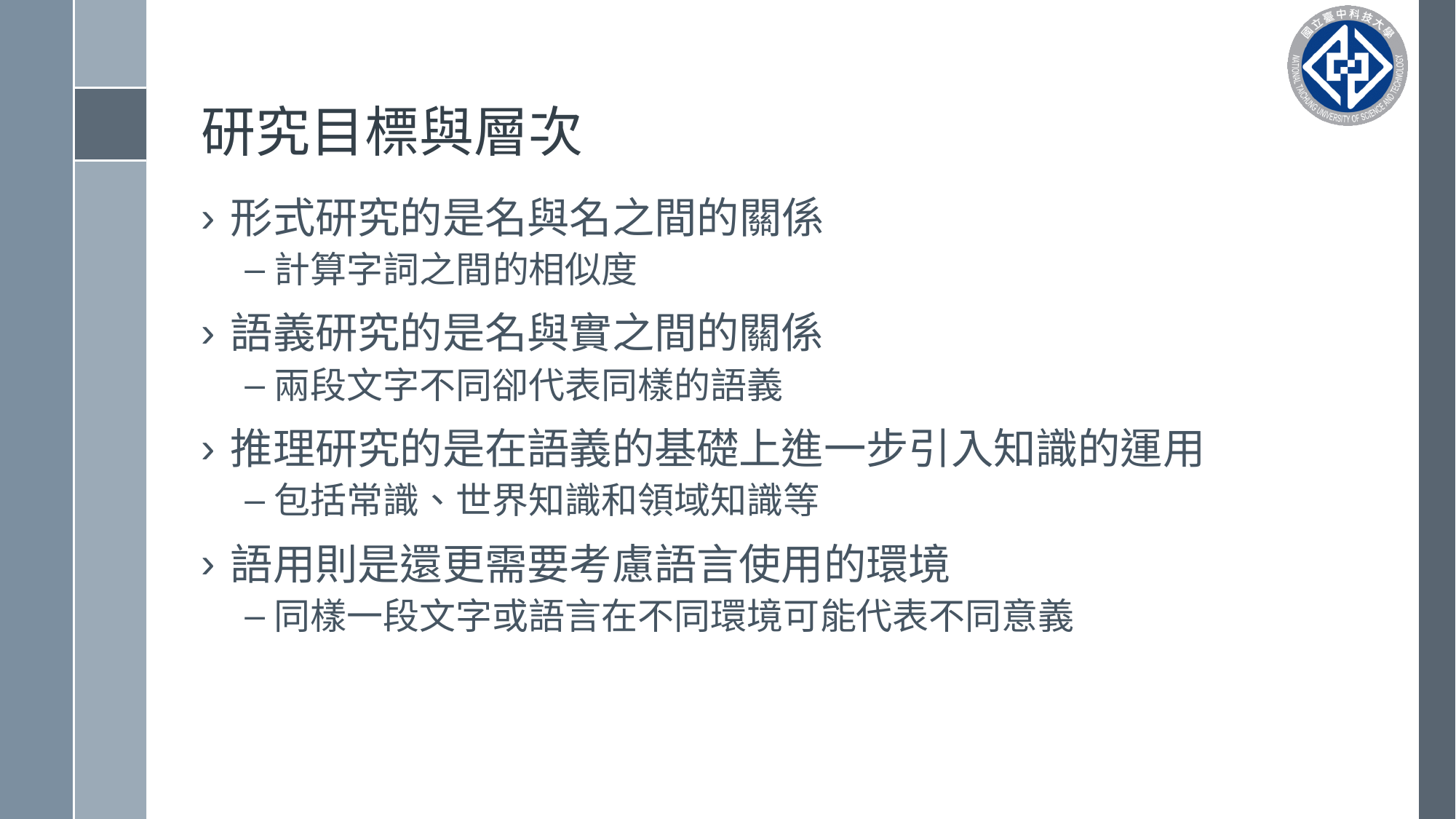

# 研究目標與層次
形式研究的是名與名之間的關係
計算字詞之間的相似度
語義研究的是名與實之間的關係
兩段文字不同卻代表同樣的語義
推理研究的是在語義的基礎上進一步引入知識的運用
包括常識、世界知識和領域知識等
語用則是還更需要考慮語言使用的環境
同樣一段文字或語言在不同環境可能代表不同意義